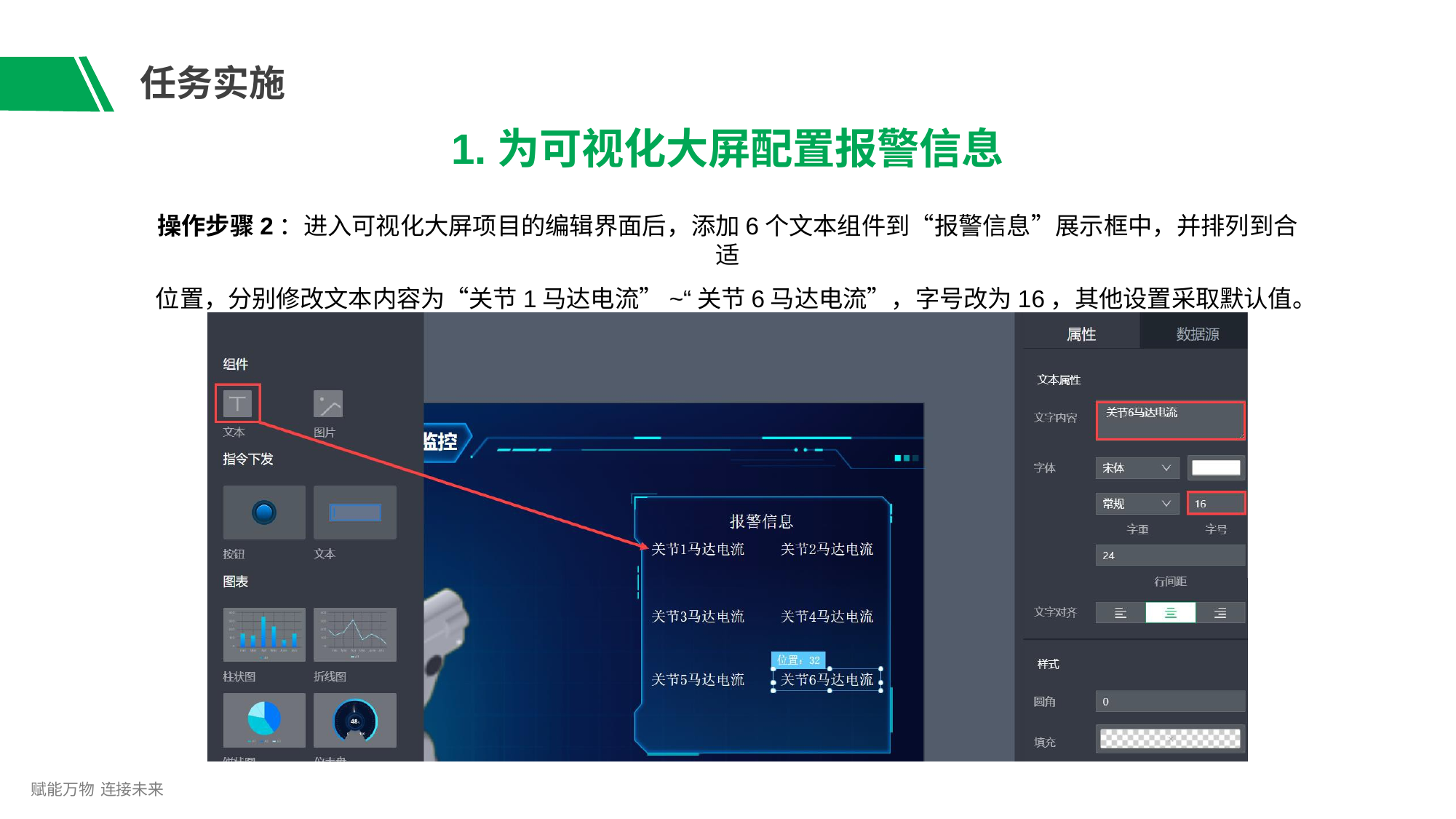

# 任务实施
1.为可视化大屏配置报警信息
操作步骤2：进入可视化大屏项目的编辑界面后，添加6个文本组件到“报警信息”展示框中，并排列到合适
位置，分别修改文本内容为“关节1马达电流”~“关节6马达电流”，字号改为16，其他设置采取默认值。

赋能万物 连接未来